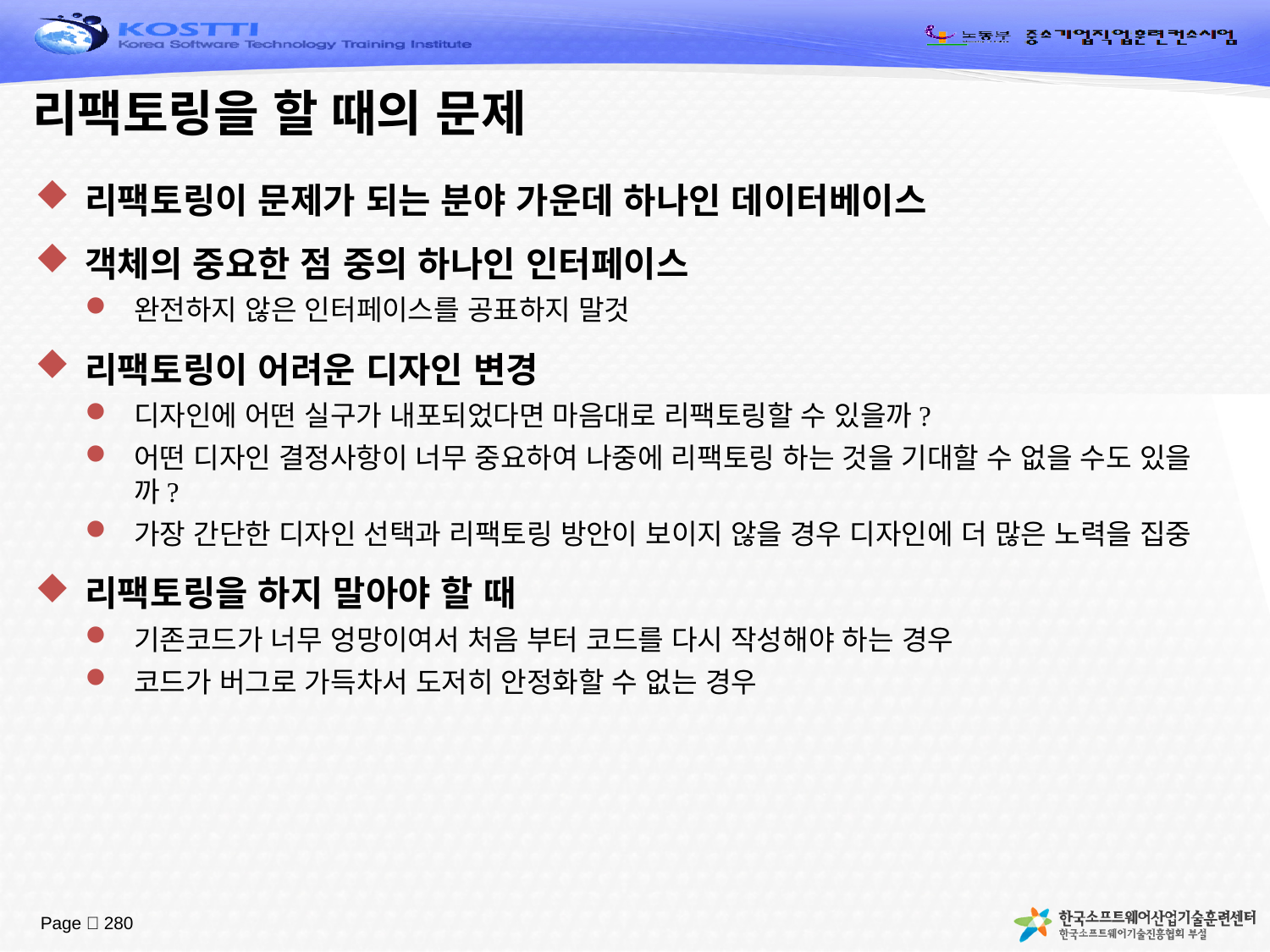

# 리팩토링을 할 때의 문제
리팩토링이 문제가 되는 분야 가운데 하나인 데이터베이스
객체의 중요한 점 중의 하나인 인터페이스
완전하지 않은 인터페이스를 공표하지 말것
리팩토링이 어려운 디자인 변경
디자인에 어떤 실구가 내포되었다면 마음대로 리팩토링할 수 있을까?
어떤 디자인 결정사항이 너무 중요하여 나중에 리팩토링 하는 것을 기대할 수 없을 수도 있을까?
가장 간단한 디자인 선택과 리팩토링 방안이 보이지 않을 경우 디자인에 더 많은 노력을 집중
리팩토링을 하지 말아야 할 때
기존코드가 너무 엉망이여서 처음 부터 코드를 다시 작성해야 하는 경우
코드가 버그로 가득차서 도저히 안정화할 수 없는 경우